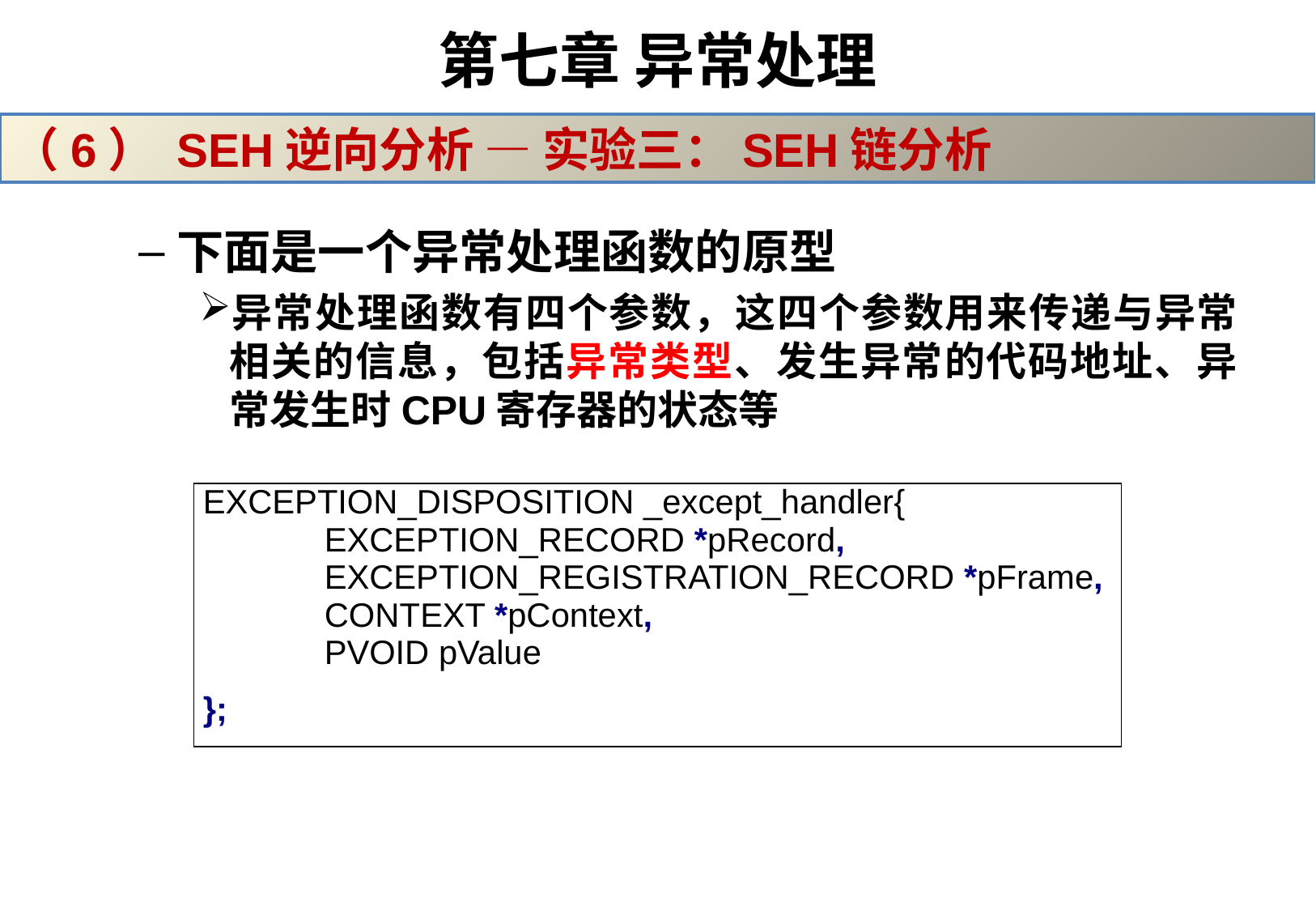

# 第七章 异常处理
（6） SEH逆向分析 — 实验三：SEH链分析
下面是一个异常处理函数的原型
异常处理函数有四个参数，这四个参数用来传递与异常相关的信息，包括异常类型、发生异常的代码地址、异常发生时CPU寄存器的状态等
| EXCEPTION\_DISPOSITION \_except\_handler{ EXCEPTION\_RECORD \*pRecord, EXCEPTION\_REGISTRATION\_RECORD \*pFrame, CONTEXT \*pContext, PVOID pValue }; |
| --- |